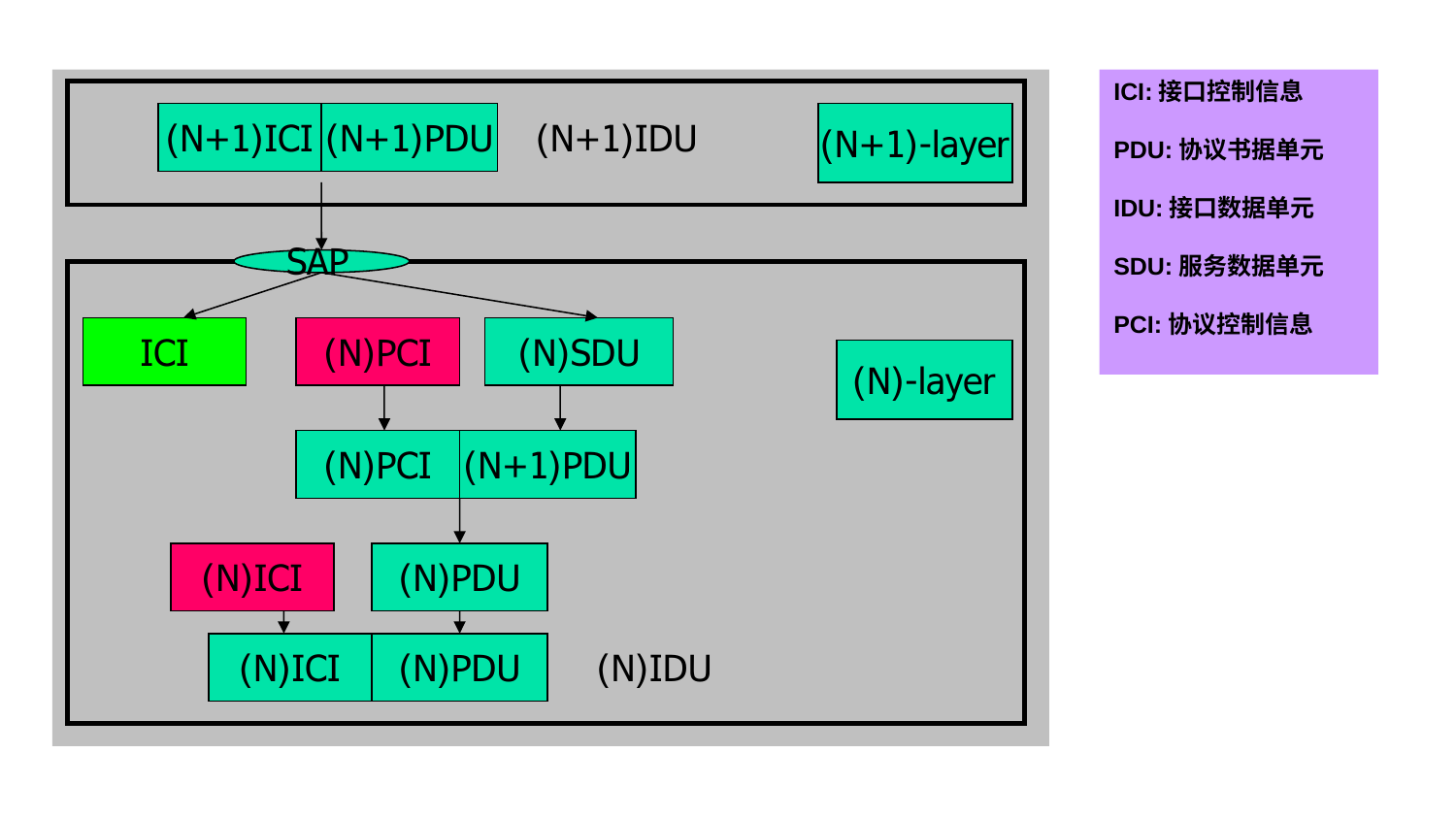

(N+1)ICI
(N+1)PDU
(N+1)-layer
(N+1)IDU

ICI
(N)PCI
(N)SDU
(N)-layer

(N)PCI
(N+1)PDU

(N)ICI
(N)PDU

(N)ICI
(N)PDU
(N)IDU
ICI:接口控制信息

PDU:协议书据单元

IDU:接口数据单元

SDU:服务数据单元

PCI:协议控制信息

SAP